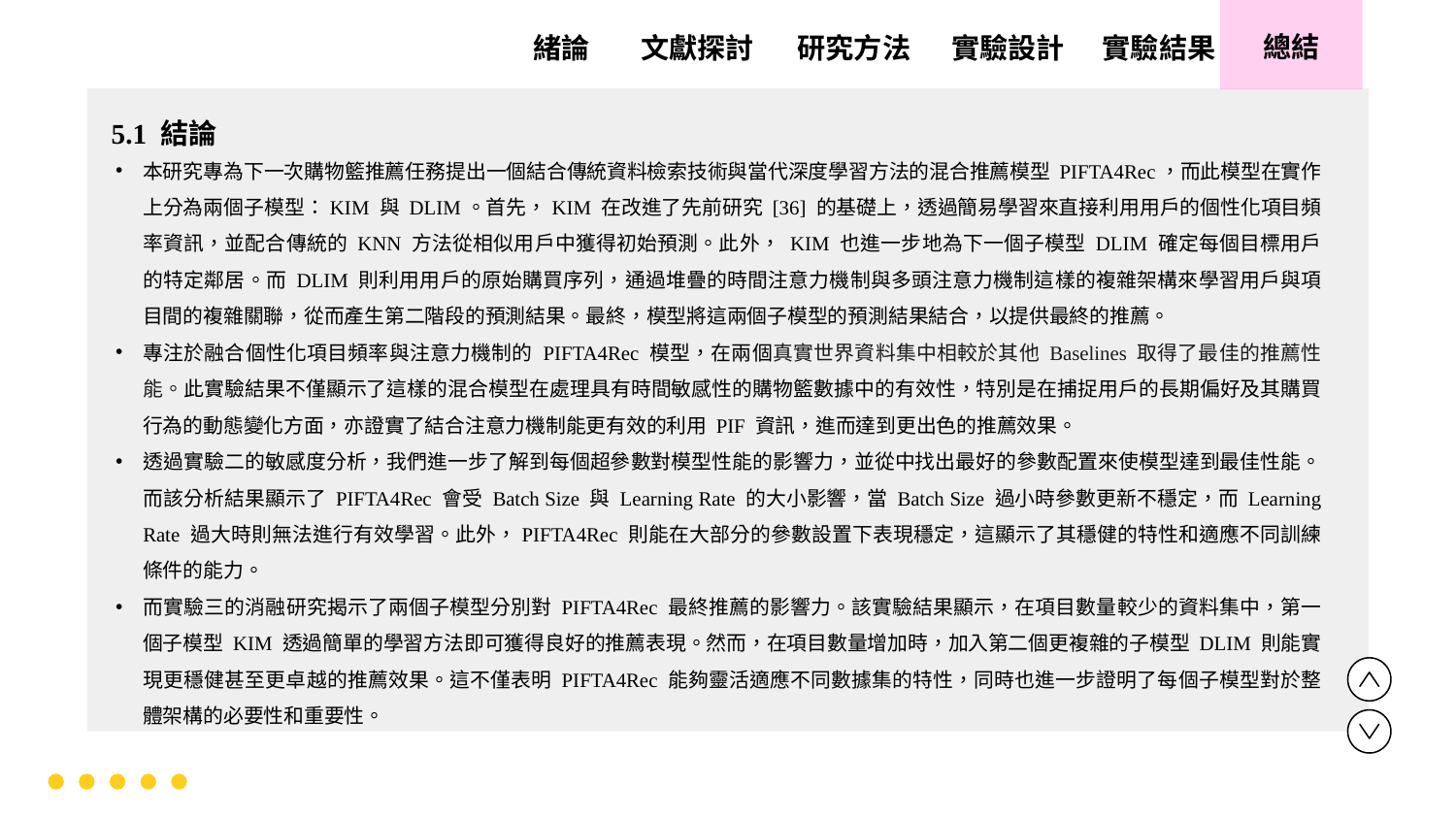

實驗設計
實驗結果
文獻探討
總結
緒論
研究方法
5.1 結論
本研究專為下一次購物籃推薦任務提出一個結合傳統資料檢索技術與當代深度學習方法的混合推薦模型 PIFTA4Rec，而此模型在實作上分為兩個子模型：KIM 與 DLIM。首先，KIM 在改進了先前研究 [36] 的基礎上，透過簡易學習來直接利用用戶的個性化項目頻率資訊，並配合傳統的 KNN 方法從相似用戶中獲得初始預測。此外， KIM 也進一步地為下一個子模型 DLIM 確定每個目標用戶的特定鄰居。而 DLIM 則利用用戶的原始購買序列，通過堆疊的時間注意力機制與多頭注意力機制這樣的複雜架構來學習用戶與項目間的複雜關聯，從而產生第二階段的預測結果。最終，模型將這兩個子模型的預測結果結合，以提供最終的推薦。
專注於融合個性化項目頻率與注意力機制的 PIFTA4Rec 模型，在兩個真實世界資料集中相較於其他 Baselines 取得了最佳的推薦性能。此實驗結果不僅顯示了這樣的混合模型在處理具有時間敏感性的購物籃數據中的有效性，特別是在捕捉用戶的長期偏好及其購買行為的動態變化方面，亦證實了結合注意力機制能更有效的利用 PIF 資訊，進而達到更出色的推薦效果。
透過實驗二的敏感度分析，我們進一步了解到每個超參數對模型性能的影響力，並從中找出最好的參數配置來使模型達到最佳性能。而該分析結果顯示了 PIFTA4Rec 會受 Batch Size 與 Learning Rate 的大小影響，當 Batch Size 過小時參數更新不穩定，而 Learning Rate 過大時則無法進行有效學習。此外，PIFTA4Rec 則能在大部分的參數設置下表現穩定，這顯示了其穩健的特性和適應不同訓練條件的能力。
而實驗三的消融研究揭示了兩個子模型分別對 PIFTA4Rec 最終推薦的影響力。該實驗結果顯示，在項目數量較少的資料集中，第一個子模型 KIM 透過簡單的學習方法即可獲得良好的推薦表現。然而，在項目數量增加時，加入第二個更複雜的子模型 DLIM 則能實現更穩健甚至更卓越的推薦效果。這不僅表明 PIFTA4Rec 能夠靈活適應不同數據集的特性，同時也進一步證明了每個子模型對於整體架構的必要性和重要性。